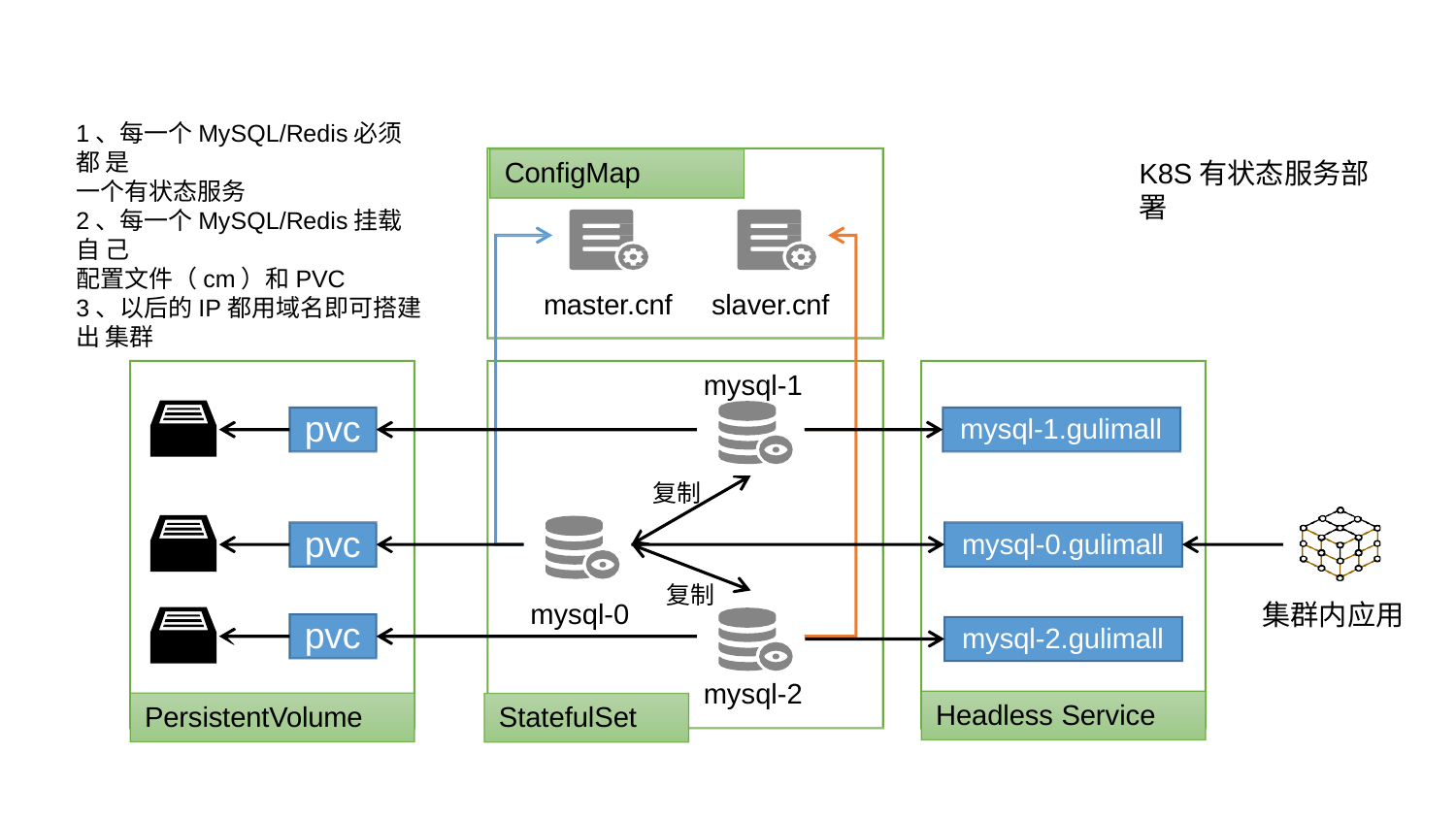

1、每一个MySQL/Redis必须都 是
一个有状态服务
2、每一个MySQL/Redis挂载自 己
配置文件（cm）和PVC
3、以后的IP都用域名即可搭建出 集群

# ConfigMap
K8S有状态服务部署

master.cnf
slaver.cnf

mysql-1

pvc
mysql-1.gulimall
复制

pvc
mysql-0.gulimall
复制
mysql-0
集群内应用

pvc

mysql-2.gulimall
mysql-2

Headless Service
PersistentVolume
StatefulSet